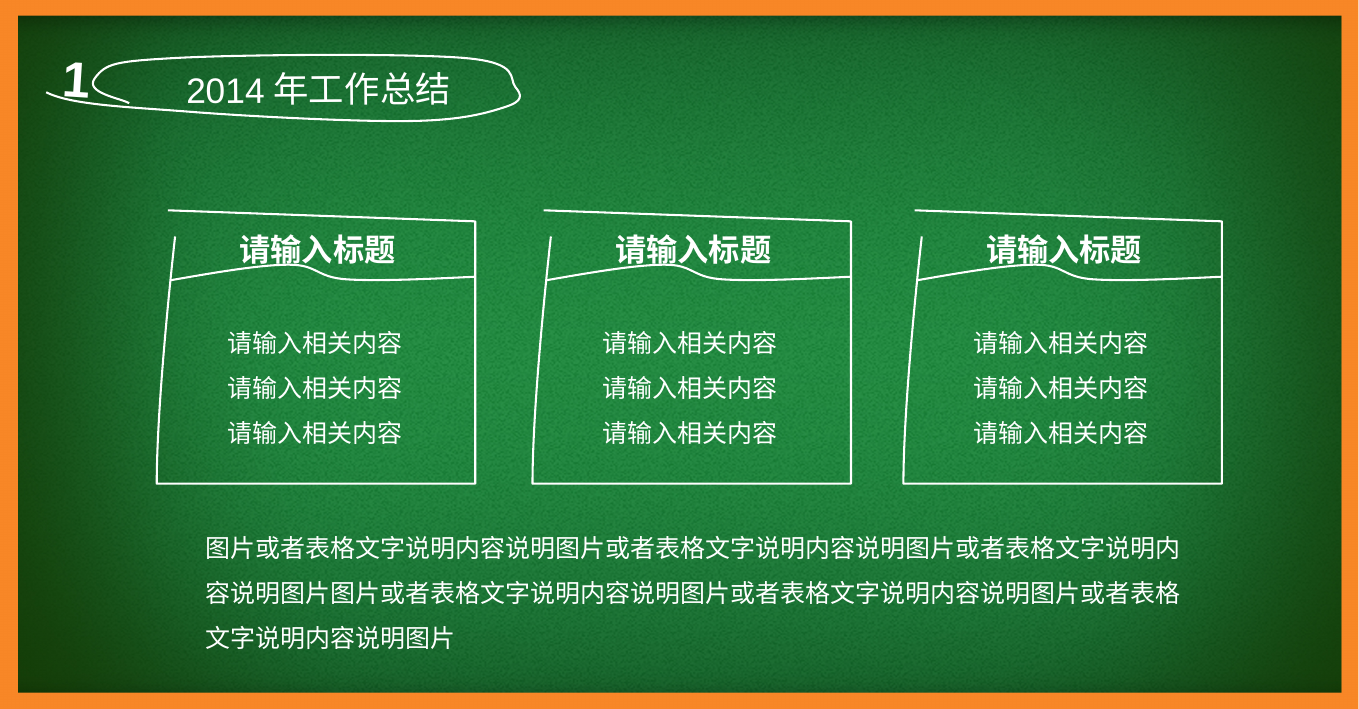

1
2014年工作总结
请输入标题

请输入相关内容
请输入相关内容
请输入相关内容
请输入标题

请输入相关内容
请输入相关内容
请输入相关内容
请输入标题

请输入相关内容
请输入相关内容
请输入相关内容
图片或者表格文字说明内容说明图片或者表格文字说明内容说明图片或者表格文字说明内容说明图片图片或者表格文字说明内容说明图片或者表格文字说明内容说明图片或者表格文字说明内容说明图片